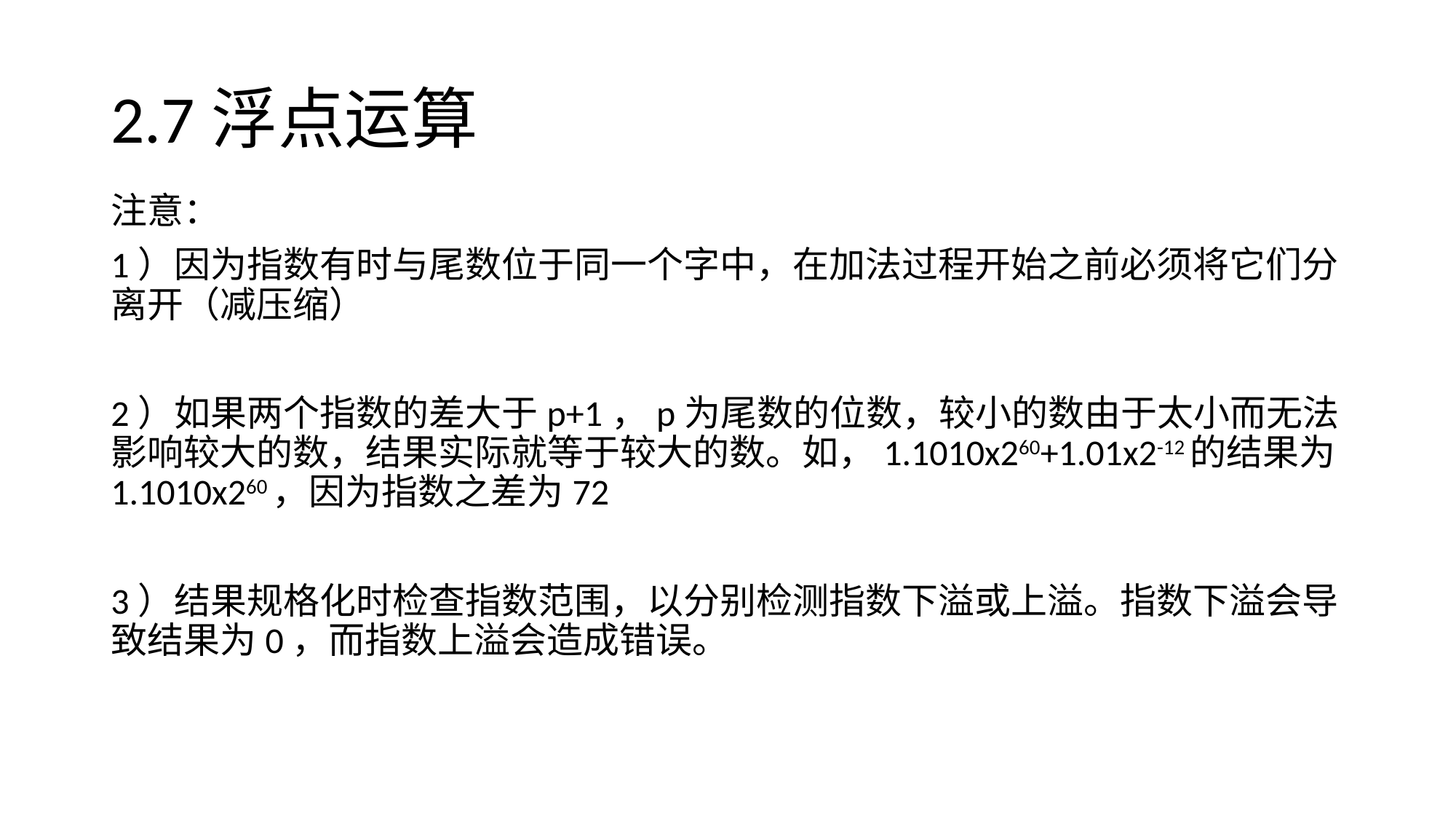

# 2.7浮点运算
注意：
1）因为指数有时与尾数位于同一个字中，在加法过程开始之前必须将它们分离开（减压缩）

2）如果两个指数的差大于p+1，p为尾数的位数，较小的数由于太小而无法影响较大的数，结果实际就等于较大的数。如，1.1010x260+1.01x2-12的结果为1.1010x260，因为指数之差为72

3）结果规格化时检查指数范围，以分别检测指数下溢或上溢。指数下溢会导致结果为0，而指数上溢会造成错误。